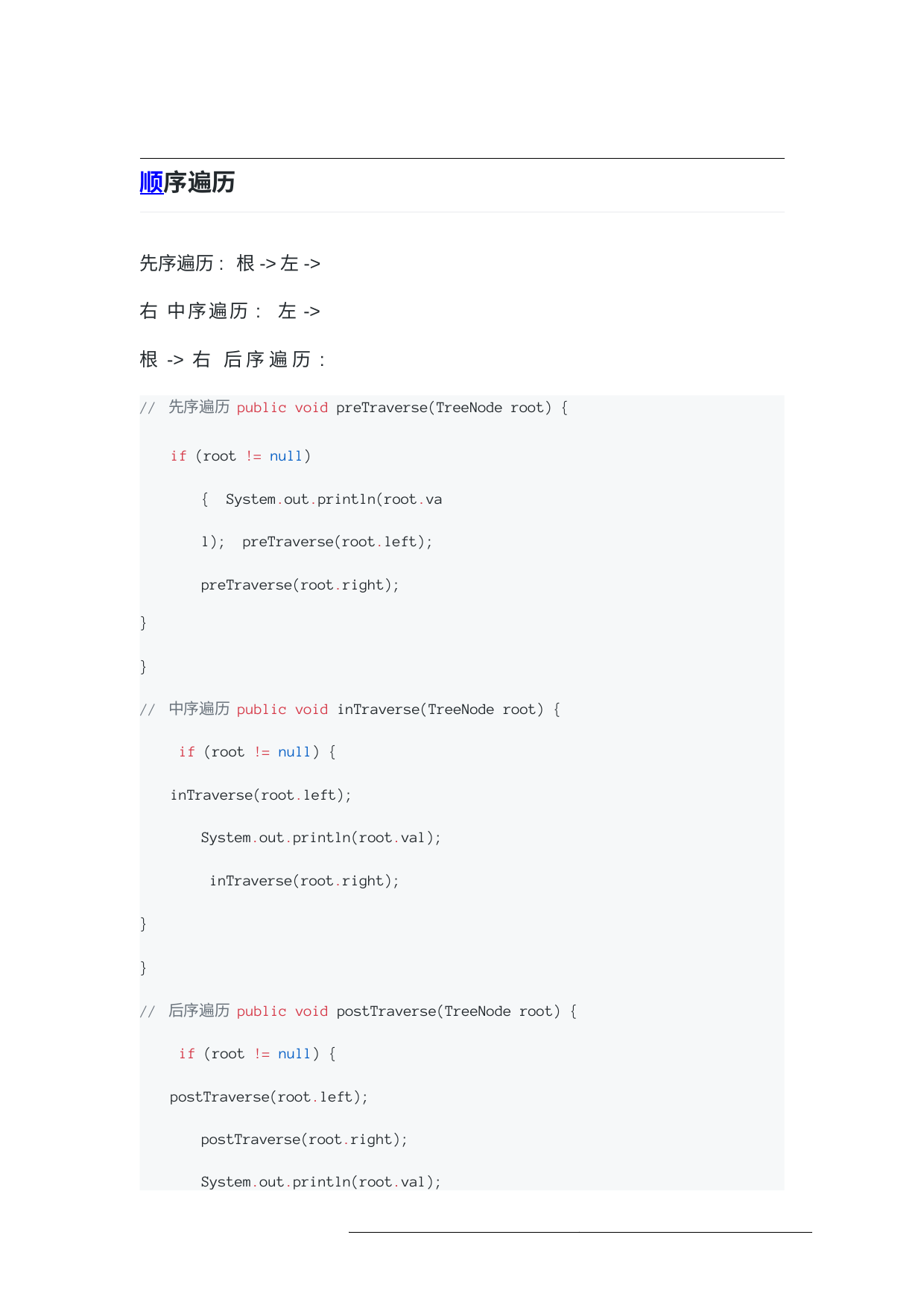

顺序遍历

先序遍历: 根->左->右 中序遍历: 左->根->右 后序遍历: 左->右->根

// 先序遍历 public void preTraverse(TreeNode root) {
if (root != null) {  System.out.println(root.val);  preTraverse(root.left);  preTraverse(root.right);

}

}
// 中序遍历 public void inTraverse(TreeNode root) {  if (root != null) {
inTraverse(root.left);  System.out.println(root.val);  inTraverse(root.right);

}

}
// 后序遍历 public void postTraverse(TreeNode root) {  if (root != null) {
postTraverse(root.left);  postTraverse(root.right);  System.out.println(root.val);